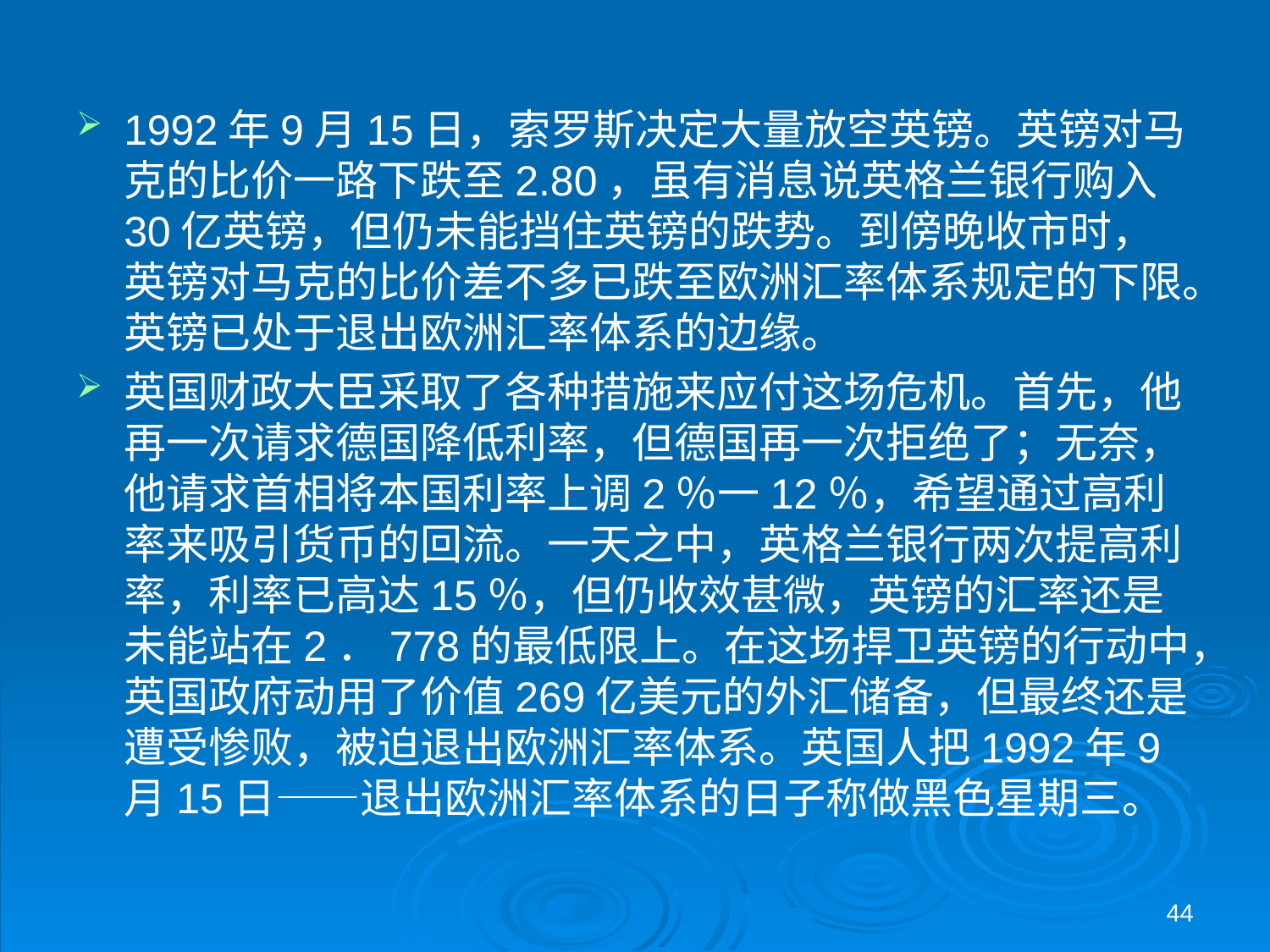

1992年9月15日，索罗斯决定大量放空英镑。英镑对马克的比价一路下跌至2.80，虽有消息说英格兰银行购入30亿英镑，但仍未能挡住英镑的跌势。到傍晚收市时，英镑对马克的比价差不多已跌至欧洲汇率体系规定的下限。英镑已处于退出欧洲汇率体系的边缘。
英国财政大臣采取了各种措施来应付这场危机。首先，他再一次请求德国降低利率，但德国再一次拒绝了；无奈，他请求首相将本国利率上调2％一12％，希望通过高利率来吸引货币的回流。一天之中，英格兰银行两次提高利率，利率已高达15％，但仍收效甚微，英镑的汇率还是未能站在2．778的最低限上。在这场捍卫英镑的行动中，英国政府动用了价值269亿美元的外汇储备，但最终还是遭受惨败，被迫退出欧洲汇率体系。英国人把1992年9月15日——退出欧洲汇率体系的日子称做黑色星期三。

44